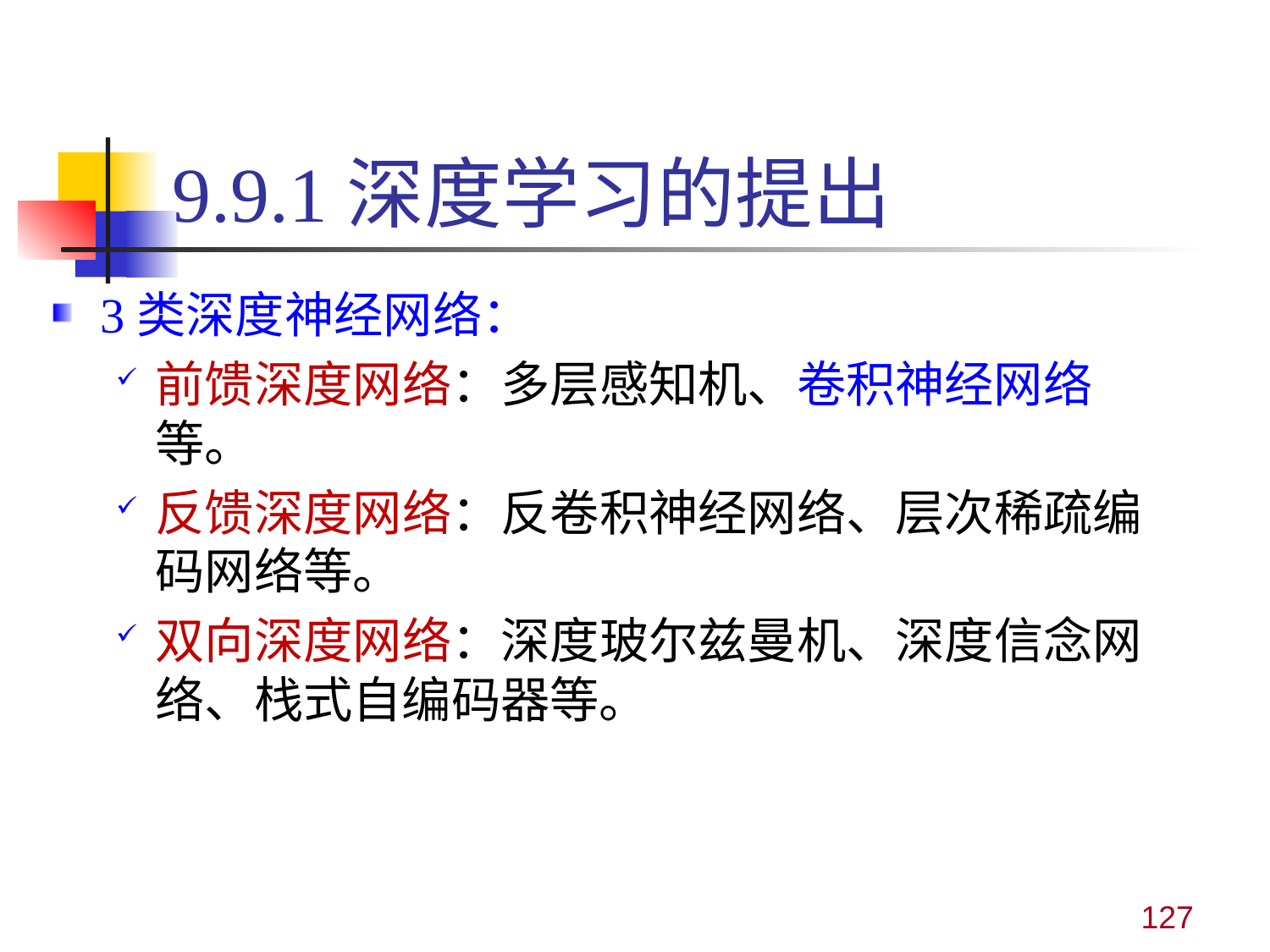

# 9.9.1深度学习的提出
3类深度神经网络：
前馈深度网络：多层感知机、卷积神经网络等。
反馈深度网络：反卷积神经网络、层次稀疏编码网络等。
双向深度网络：深度玻尔兹曼机、深度信念网络、栈式自编码器等。
127